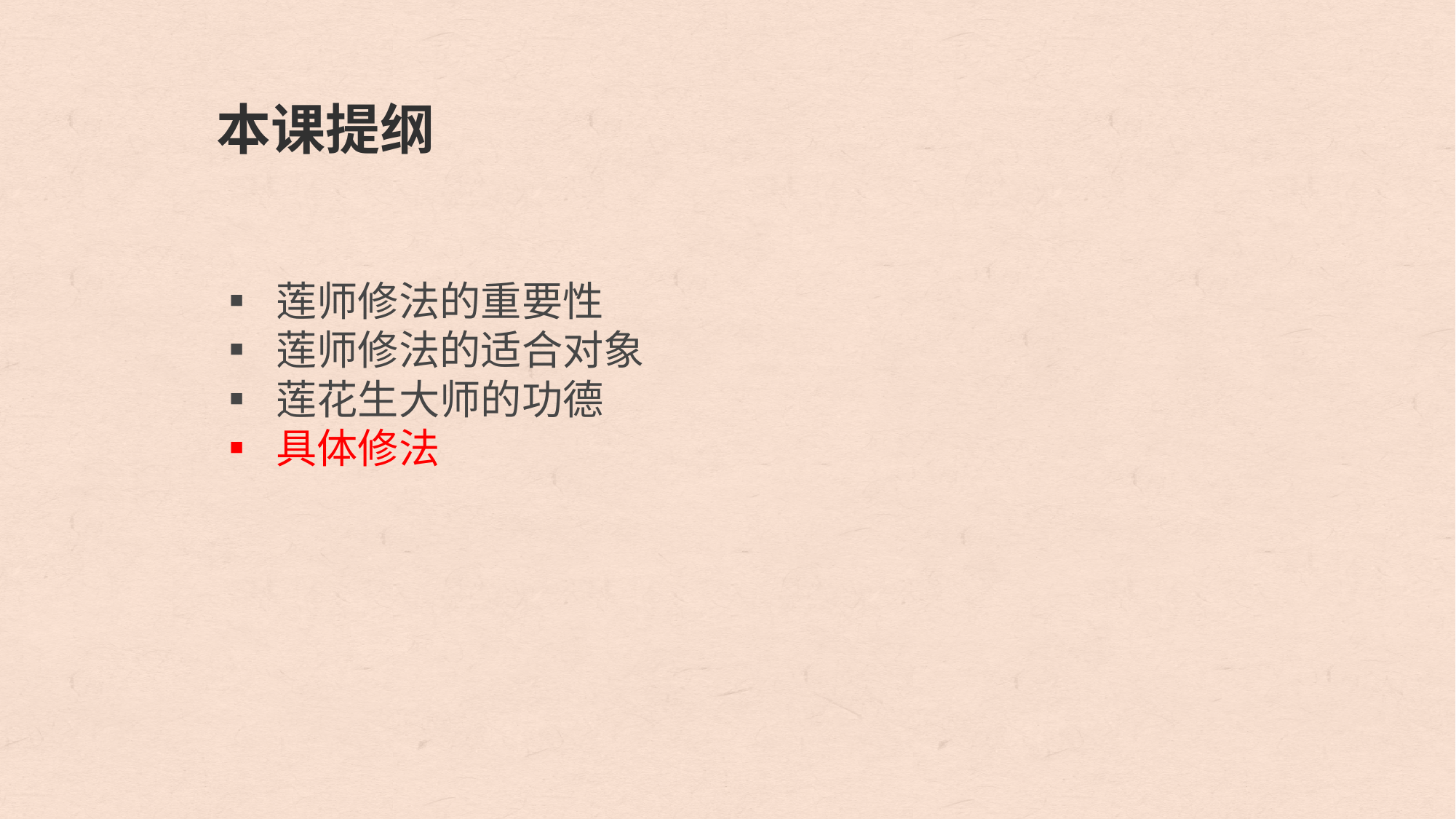

本课提纲

▪ 莲师修法的重要性
▪ 莲师修法的适合对象
▪ 莲花生大师的功德
▪ 具体修法